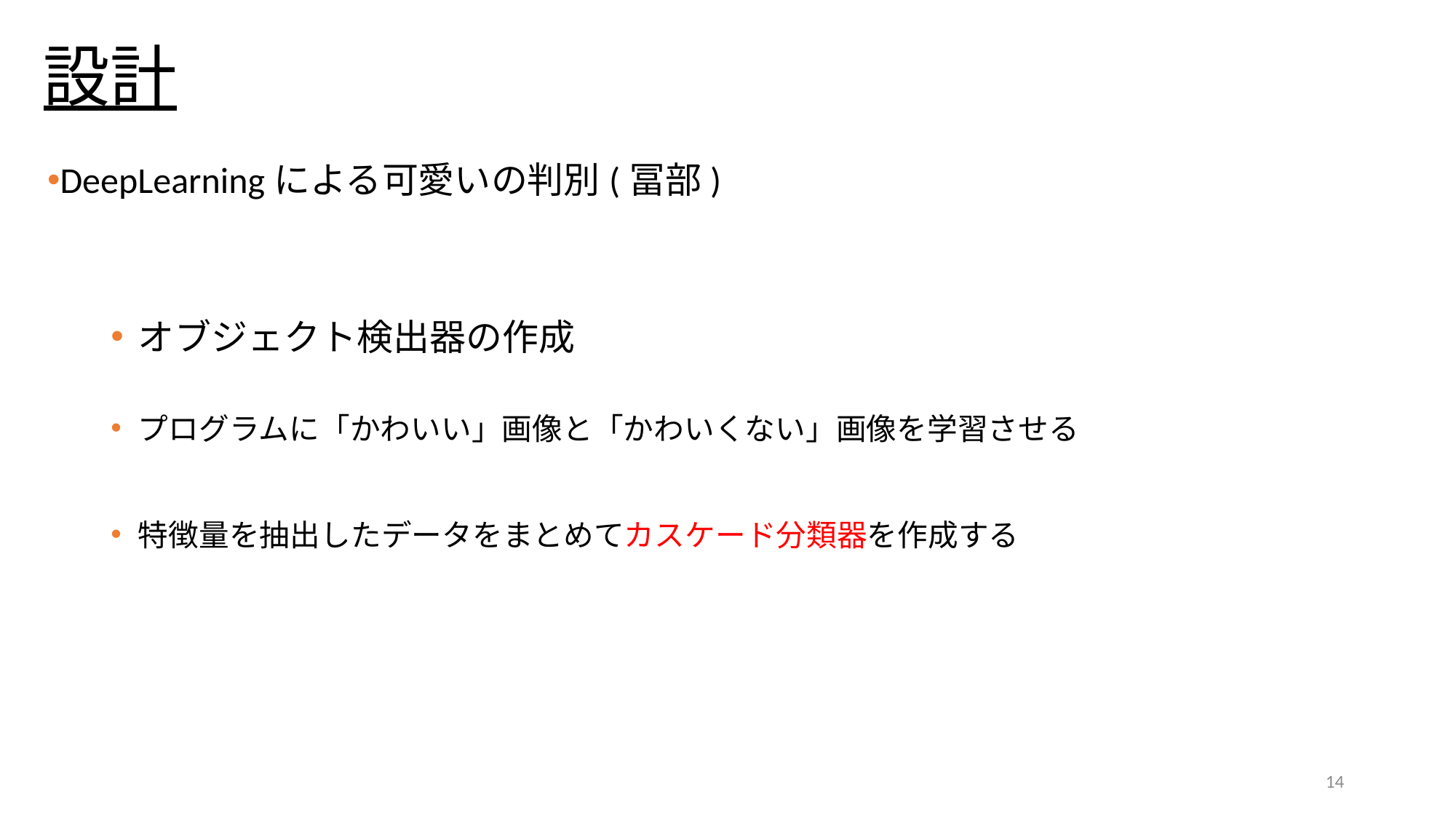

# 設計
DeepLearningによる可愛いの判別(冨部)
オブジェクト検出器の作成
プログラムに「かわいい」画像と「かわいくない」画像を学習させる
特徴量を抽出したデータをまとめてカスケード分類器を作成する

14